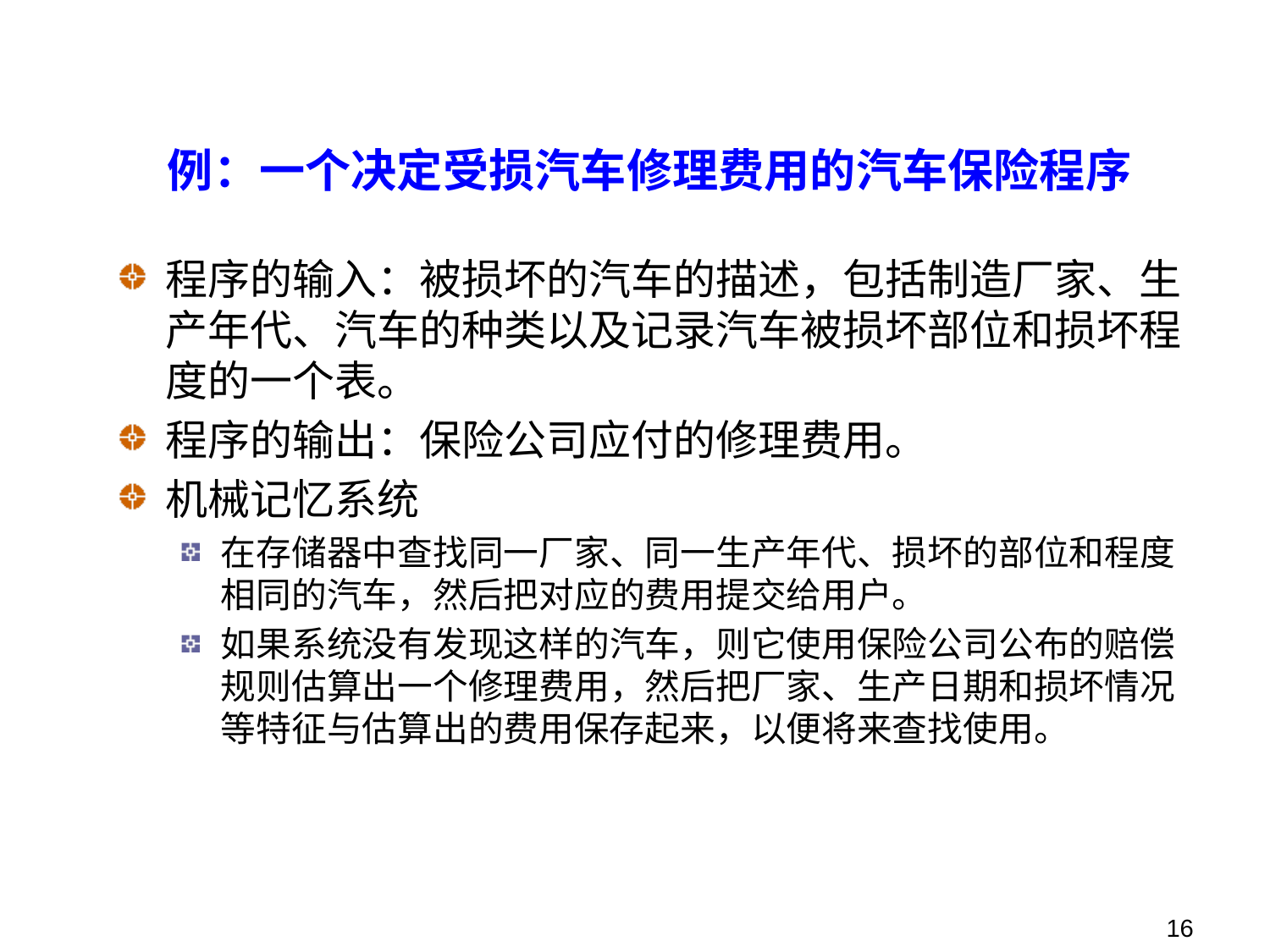

# 例：一个决定受损汽车修理费用的汽车保险程序
程序的输入：被损坏的汽车的描述，包括制造厂家、生产年代、汽车的种类以及记录汽车被损坏部位和损坏程度的一个表。
程序的输出：保险公司应付的修理费用。
机械记忆系统
在存储器中查找同一厂家、同一生产年代、损坏的部位和程度相同的汽车，然后把对应的费用提交给用户。
如果系统没有发现这样的汽车，则它使用保险公司公布的赔偿规则估算出一个修理费用，然后把厂家、生产日期和损坏情况等特征与估算出的费用保存起来，以便将来查找使用。
16